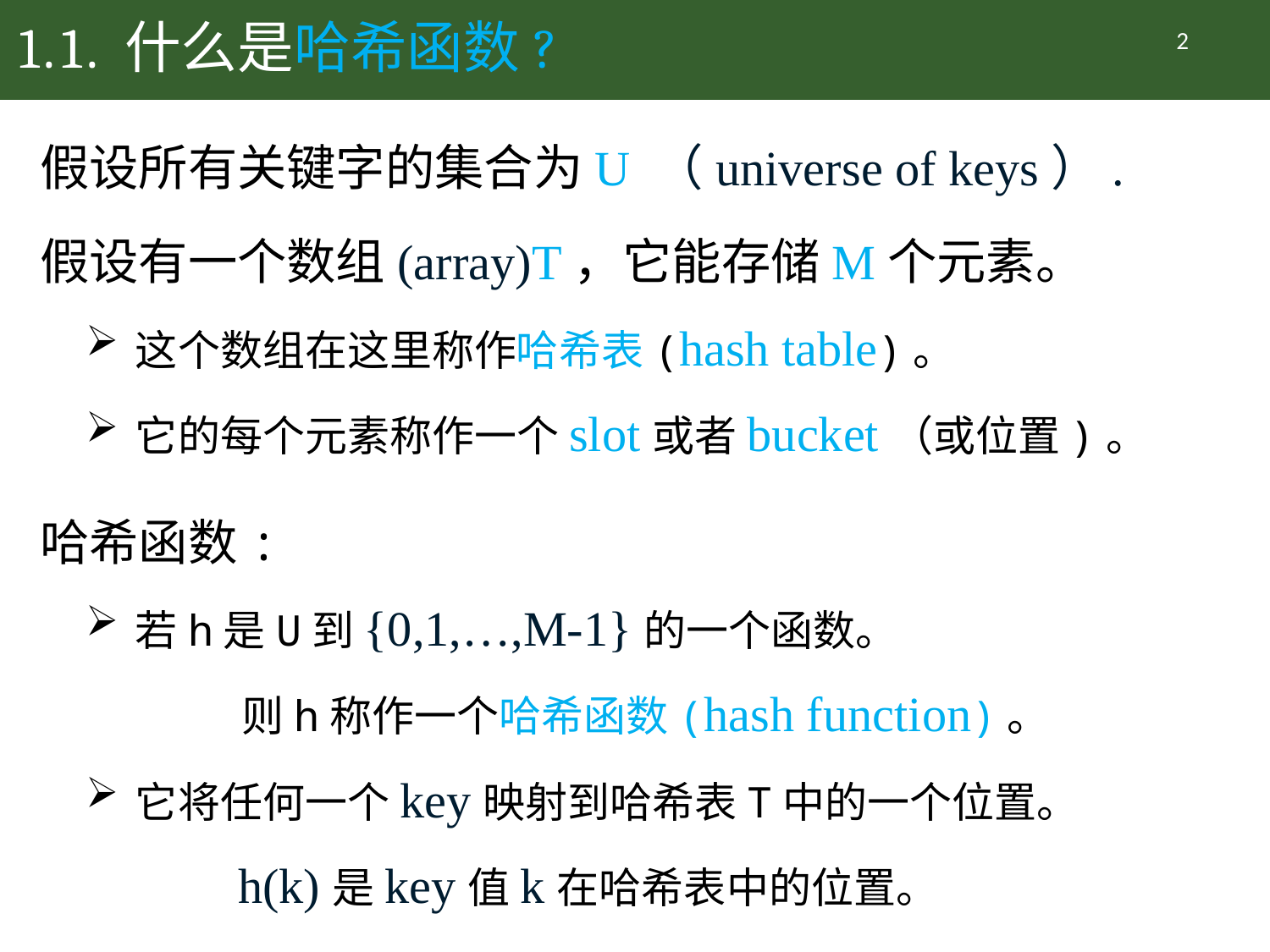

# 1.1. 什么是哈希函数?
2
假设所有关键字的集合为U （universe of keys）.
假设有一个数组(array)T，它能存储M个元素。
这个数组在这里称作哈希表(hash table)。
它的每个元素称作一个slot或者bucket（或位置)。
哈希函数:
若h是U到{0,1,…,M-1}的一个函数。
	  则h称作一个哈希函数(hash function)。
它将任何一个key映射到哈希表T中的一个位置。
      h(k)是key值k在哈希表中的位置。